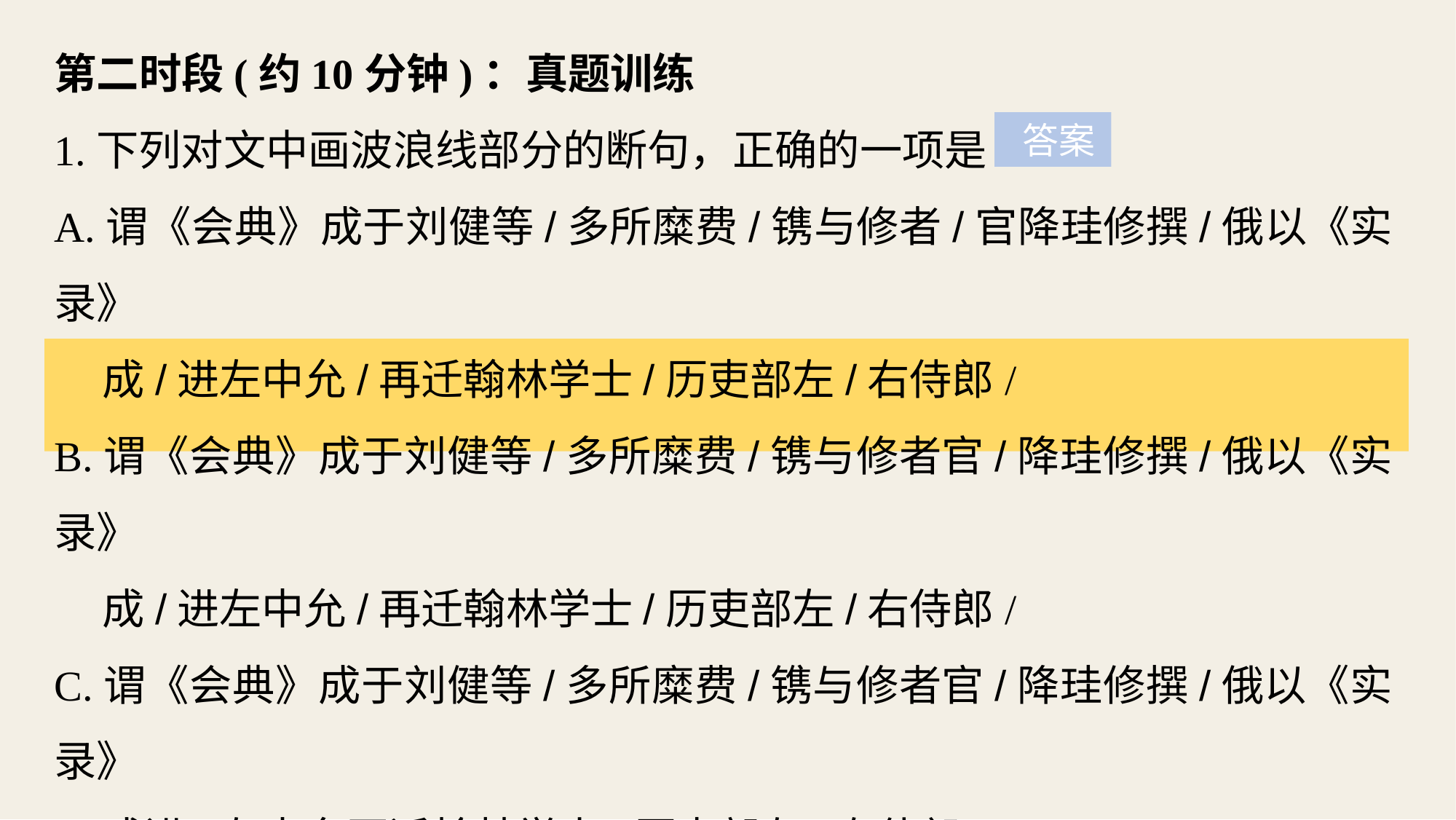

第二时段(约10分钟)：真题训练
1.下列对文中画波浪线部分的断句，正确的一项是
A.谓《会典》成于刘健等/多所糜费/镌与修者/官降珪修撰/俄以《实录》
    成/进左中允/再迁翰林学士/历吏部左/右侍郎/
B.谓《会典》成于刘健等/多所糜费/镌与修者官/降珪修撰/俄以《实录》
    成/进左中允/再迁翰林学士/历吏部左/右侍郎/
C.谓《会典》成于刘健等/多所糜费/镌与修者官/降珪修撰/俄以《实录》
    成进/左中允再迁翰林学士/历吏部左/右侍郎/
D.谓《会典》成于刘健等/多所糜费/镌与修者/官降珪修撰/俄以《实录》
    成进/左中允再迁翰林学士/历吏部左/右侍郎/
 答案